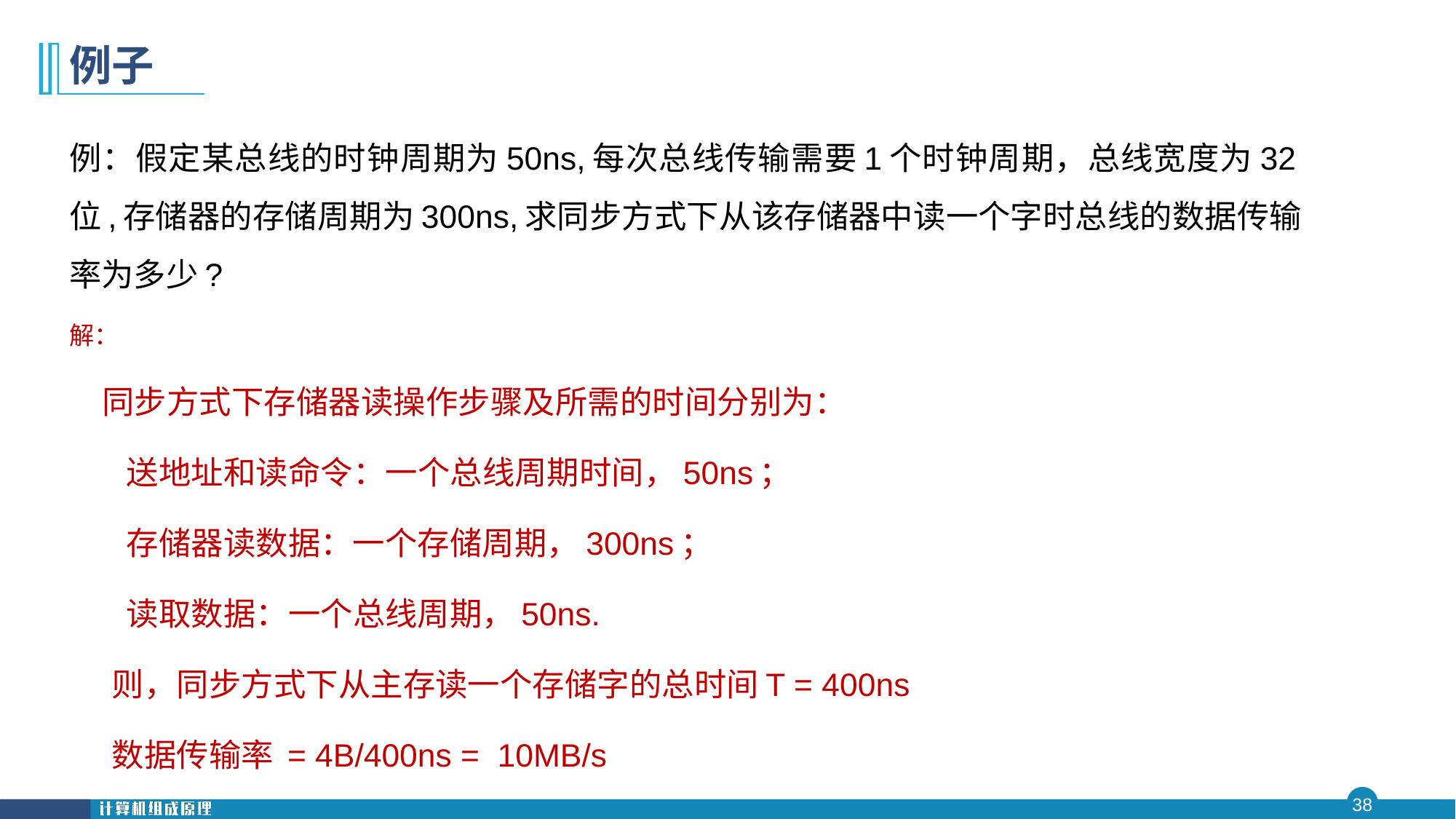

# 例子
例：假定某总线的时钟周期为50ns,每次总线传输需要1个时钟周期，总线宽度为32位,存储器的存储周期为300ns,求同步方式下从该存储器中读一个字时总线的数据传输率为多少?
解：
     同步方式下存储器读操作步骤及所需的时间分别为：
       送地址和读命令：一个总线周期时间，50ns；
       存储器读数据：一个存储周期，300ns；
       读取数据：一个总线周期，50ns.
     则，同步方式下从主存读一个存储字的总时间T = 400ns
     数据传输率 = 4B/400ns =  10MB/s